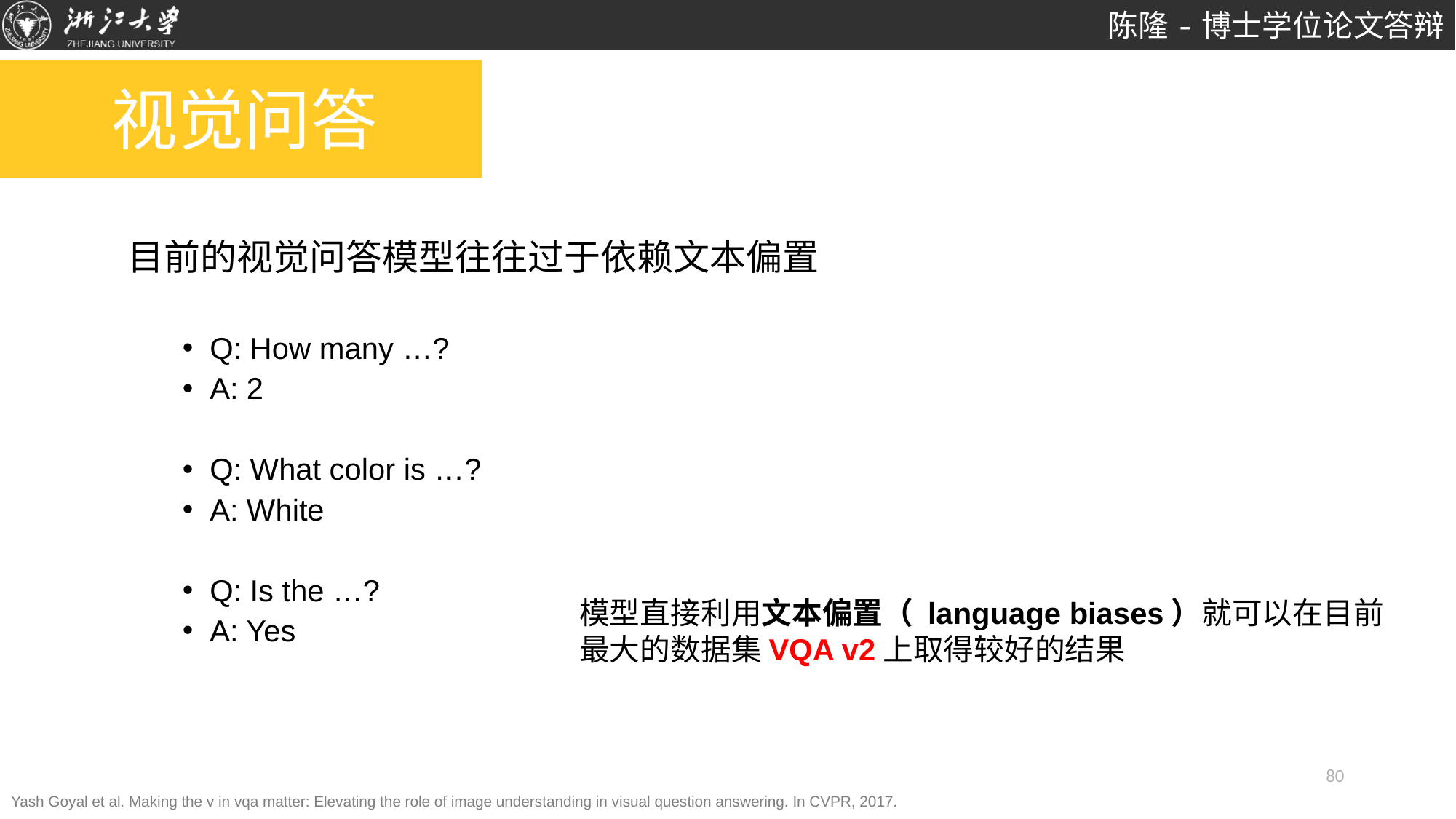

# 视觉问答
目前的视觉问答模型往往过于依赖文本偏置

Q: How many …?
A: 2

Q: What color is …?
A: White

Q: Is the …?
A: Yes
模型直接利用文本偏置（ language biases）就可以在目前最大的数据集VQA v2上取得较好的结果
80
Yash Goyal et al. Making the v in vqa matter: Elevating the role of image understanding in visual question answering. In CVPR, 2017.